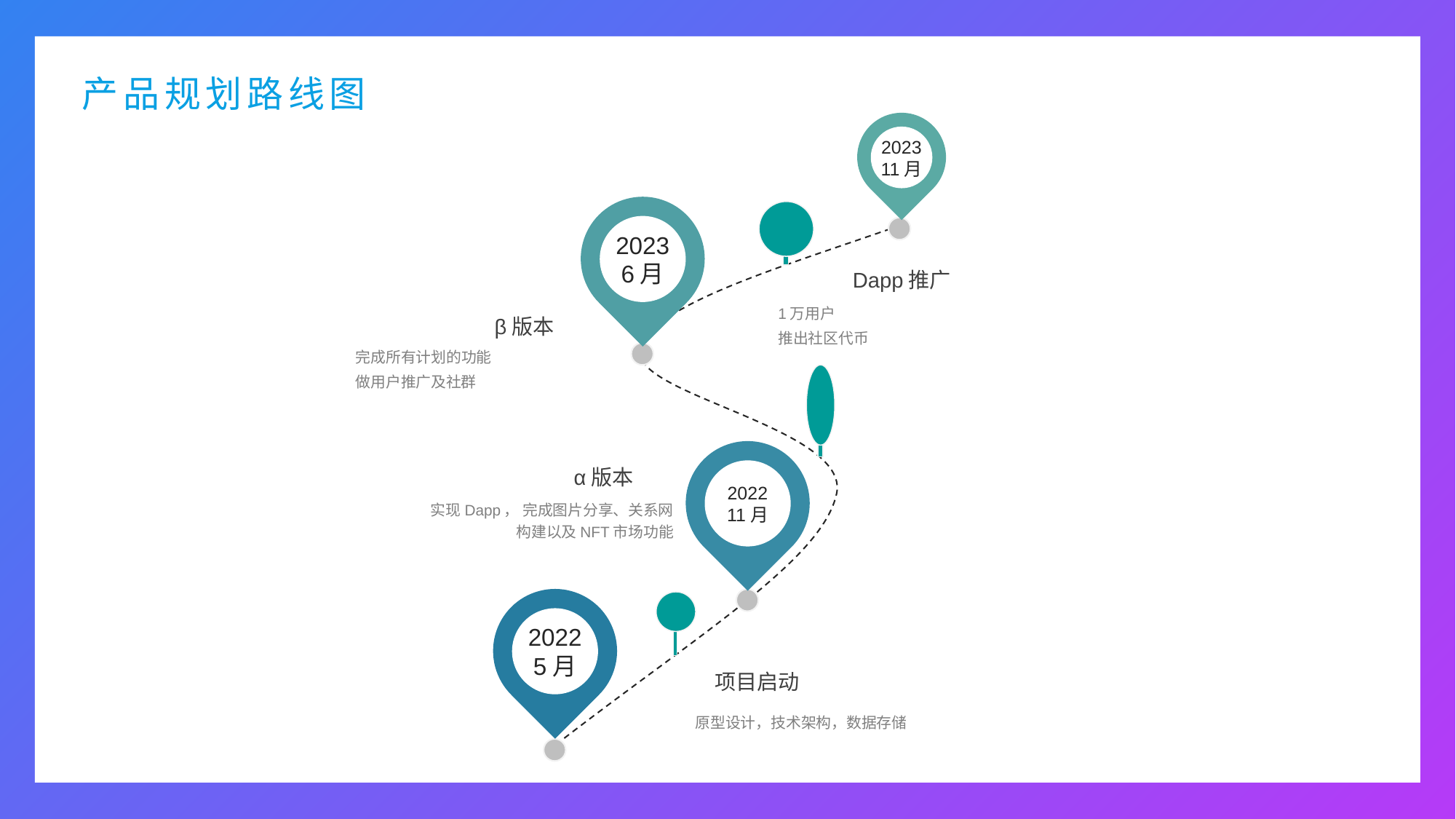

产品规划路线图

2023 11月

2023 6月

Dapp推广
1万用户
推出社区代币
β版本

完成所有计划的功能
做用户推广及社群

2022
11月
α版本
实现Dapp， 完成图片分享、关系网构建以及NFT市场功能

20225月

项目启动
    原型设计，技术架构，数据存储